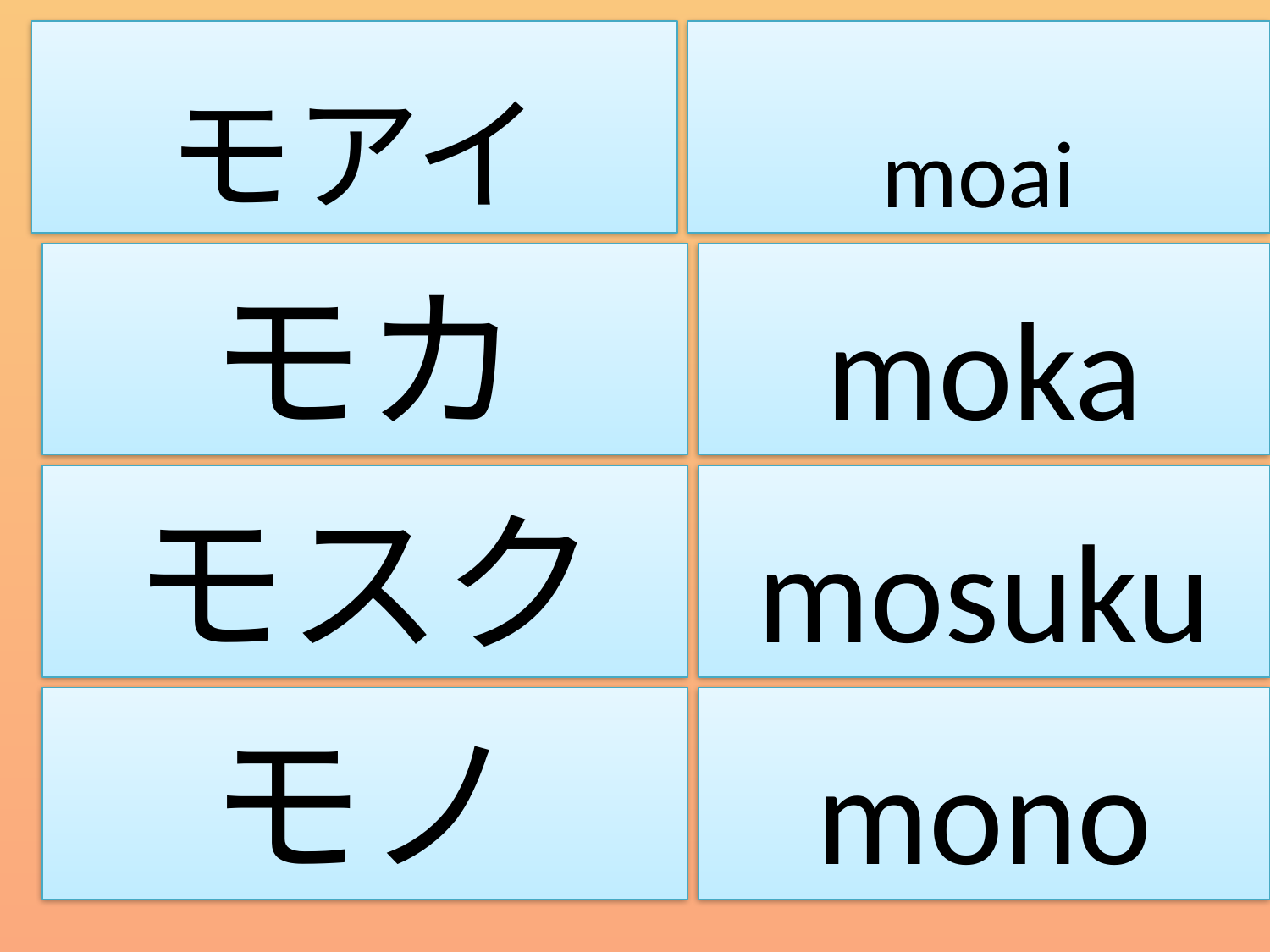

モアイ
moai
モカ
moka
モスク
mosuku
モノ
mono